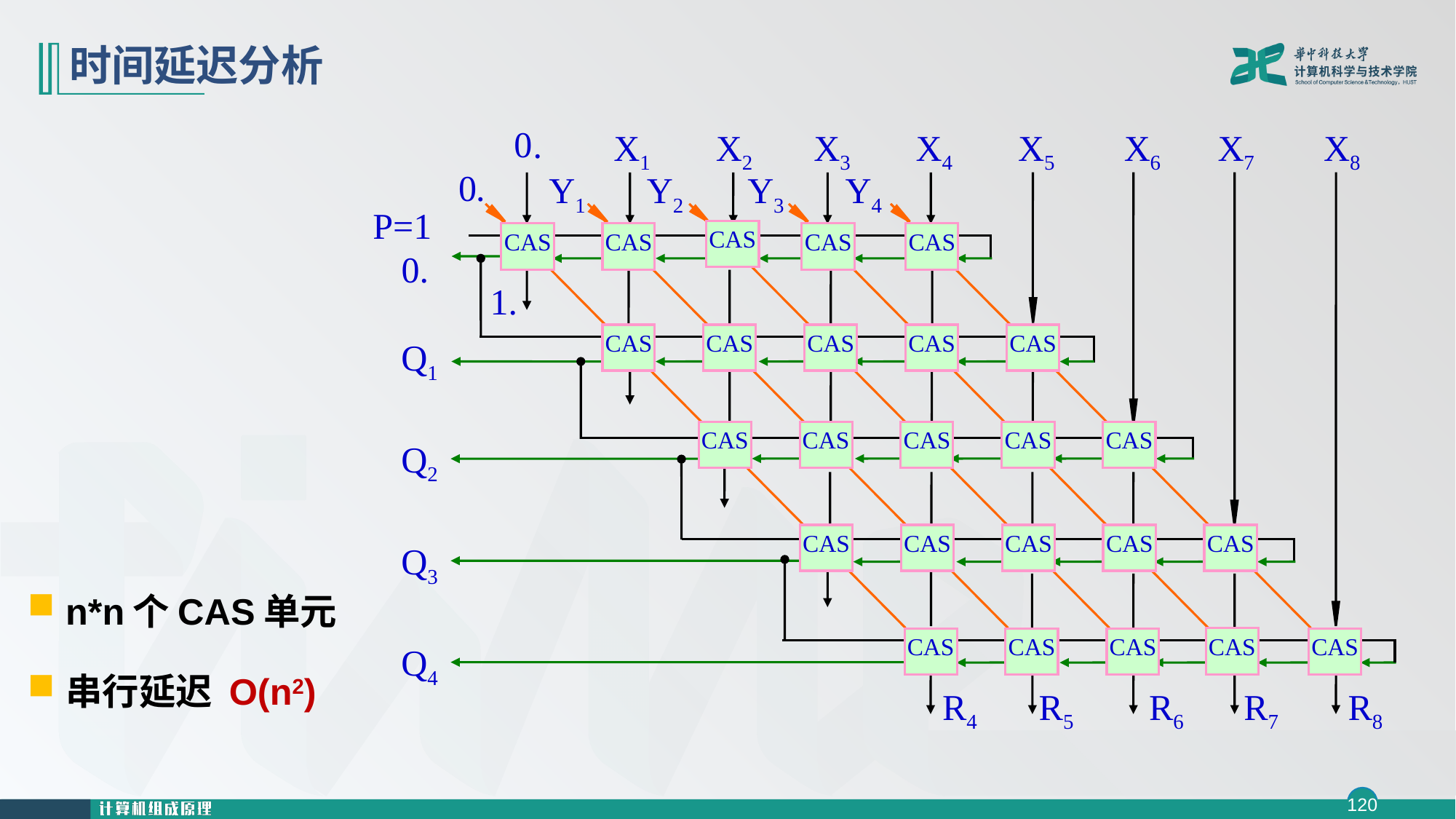

# 时间延迟分析
0
X1
X2
X3
X4
X5
X6
X7
X8
.

Y1
Y2
Y3
Y4
.
0

P=1

CAS
CAS
CAS
CAS
CAS

0.

1.
CAS
CAS
CAS
CAS
CAS

Q1

CAS
CAS
CAS
CAS
CAS

Q2

CAS
CAS
CAS
CAS
CAS

Q3

n*n个CAS单元
串行延迟 O(n2)
CAS
CAS
CAS
CAS
CAS

Q4

R4
R5
R6
R7
R8